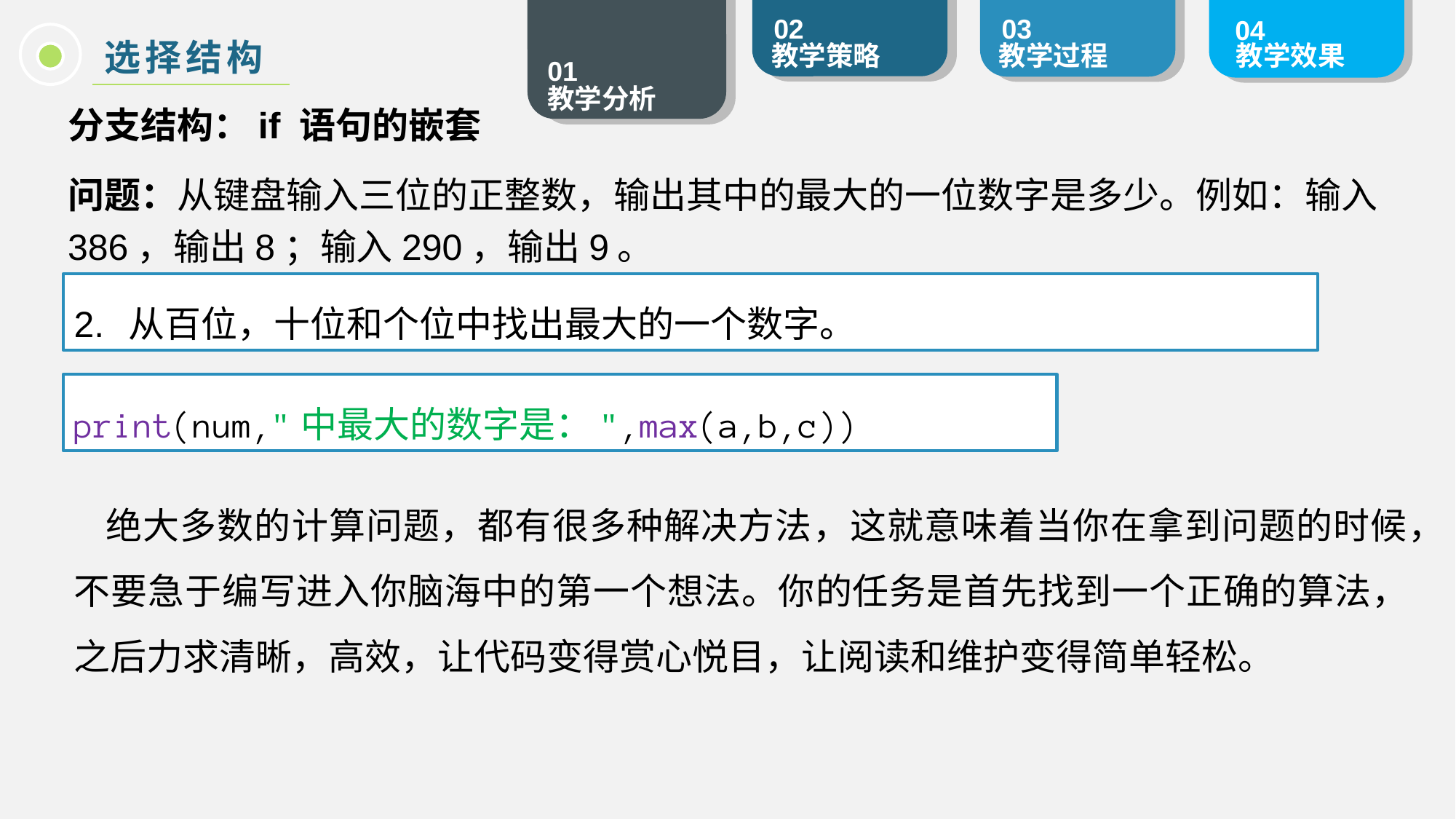

选择结构
分支结构：if 语句的嵌套
问题：从键盘输入三位的正整数，输出其中的最大的一位数字是多少。例如：输入386，输出8；输入290，输出9。
从百位，十位和个位中找出最大的一个数字。
print(num,"中最大的数字是：",max(a,b,c))
绝大多数的计算问题，都有很多种解决方法，这就意味着当你在拿到问题的时候，不要急于编写进入你脑海中的第一个想法。你的任务是首先找到一个正确的算法，之后力求清晰，高效，让代码变得赏心悦目，让阅读和维护变得简单轻松。